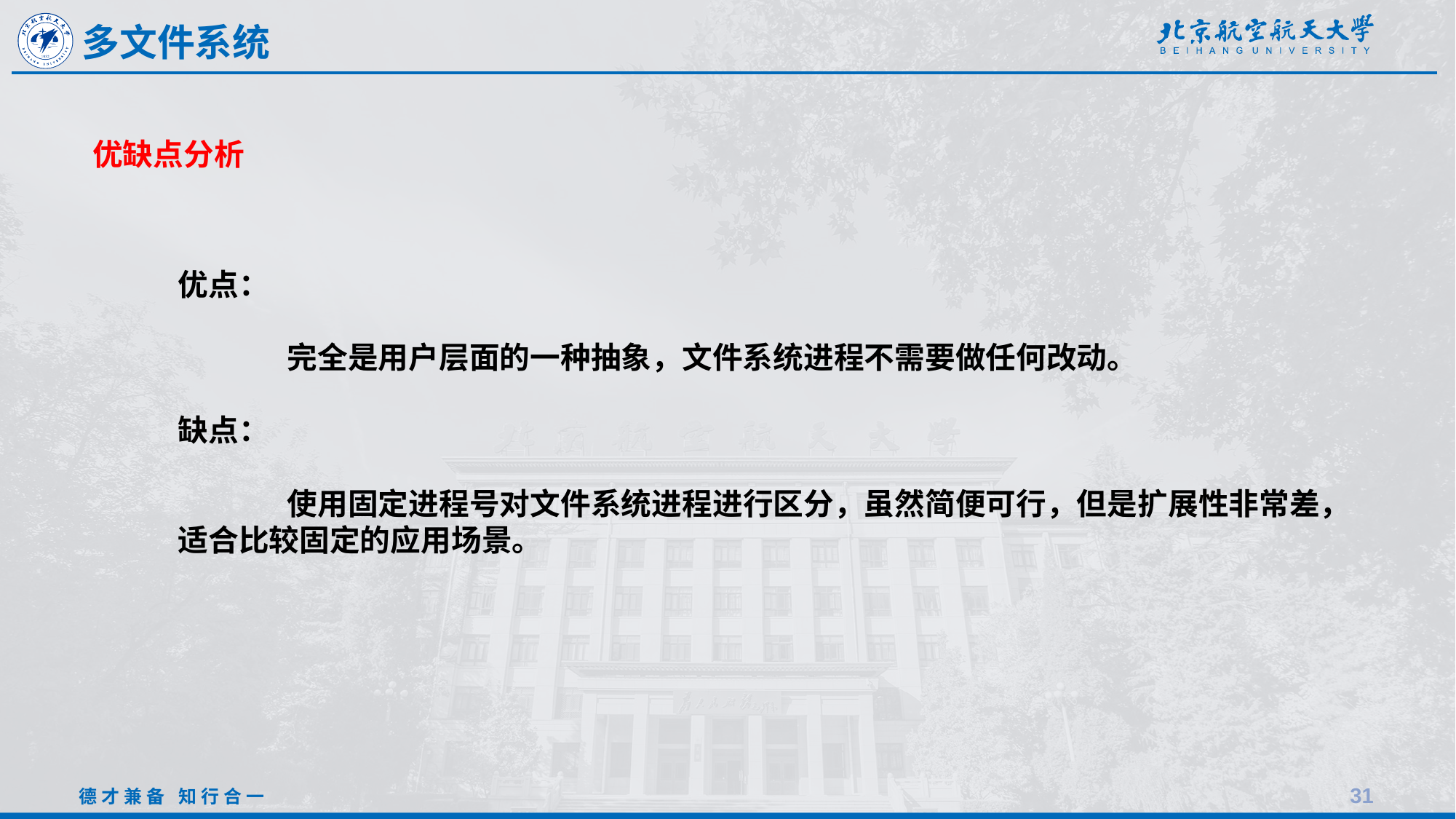

多文件系统
优缺点分析
优点：

	完全是用户层面的一种抽象，文件系统进程不需要做任何改动。

缺点：

	使用固定进程号对文件系统进程进行区分，虽然简便可行，但是扩展性非常差，适合比较固定的应用场景。

31